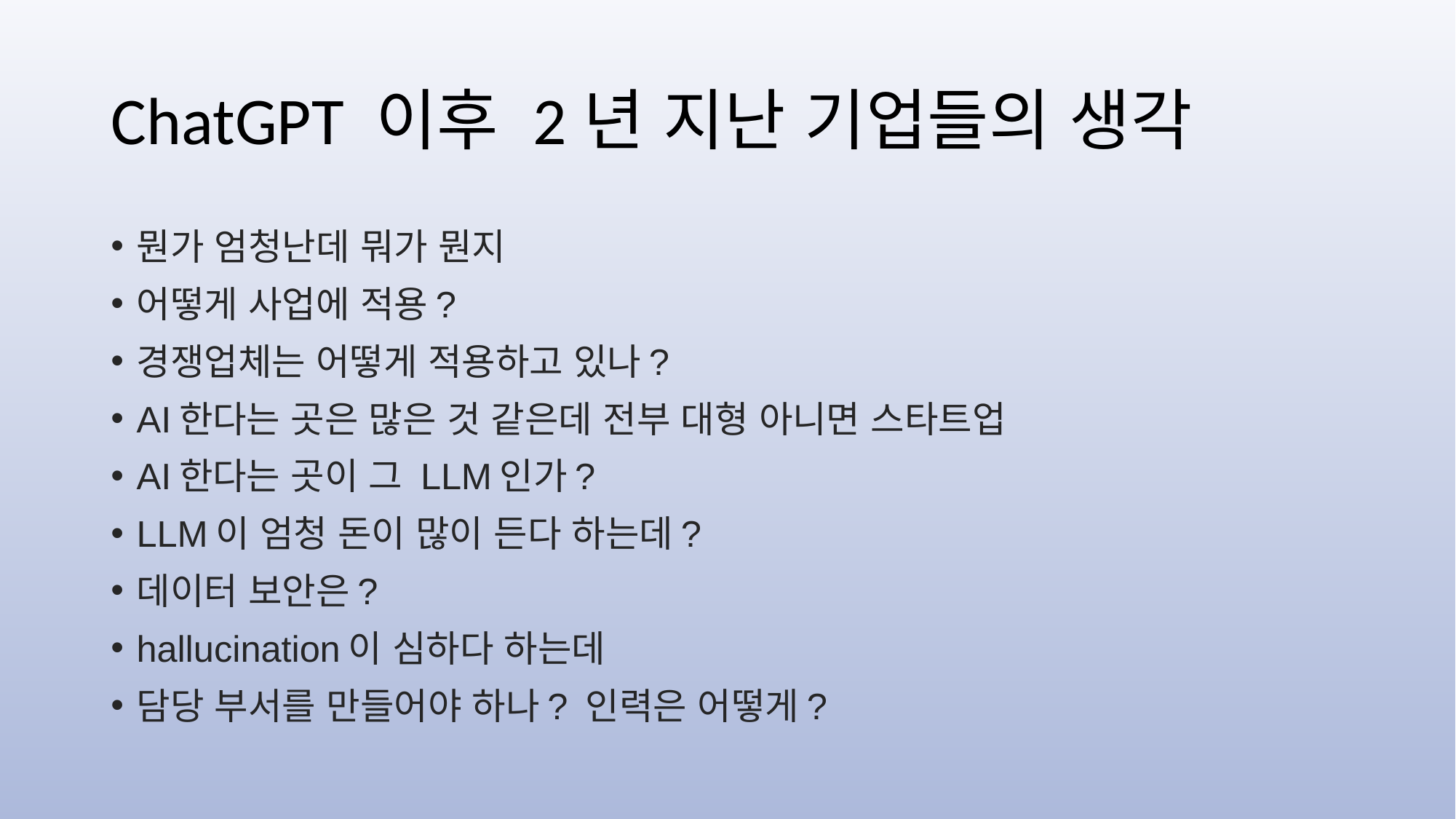

# ChatGPT 이후 2년 지난 기업들의 생각
뭔가 엄청난데 뭐가 뭔지
어떻게 사업에 적용?
경쟁업체는 어떻게 적용하고 있나?
AI한다는 곳은 많은 것 같은데 전부 대형 아니면 스타트업
AI한다는 곳이 그 LLM인가?
LLM이 엄청 돈이 많이 든다 하는데?
데이터 보안은?
hallucination이 심하다 하는데
담당 부서를 만들어야 하나? 인력은 어떻게?